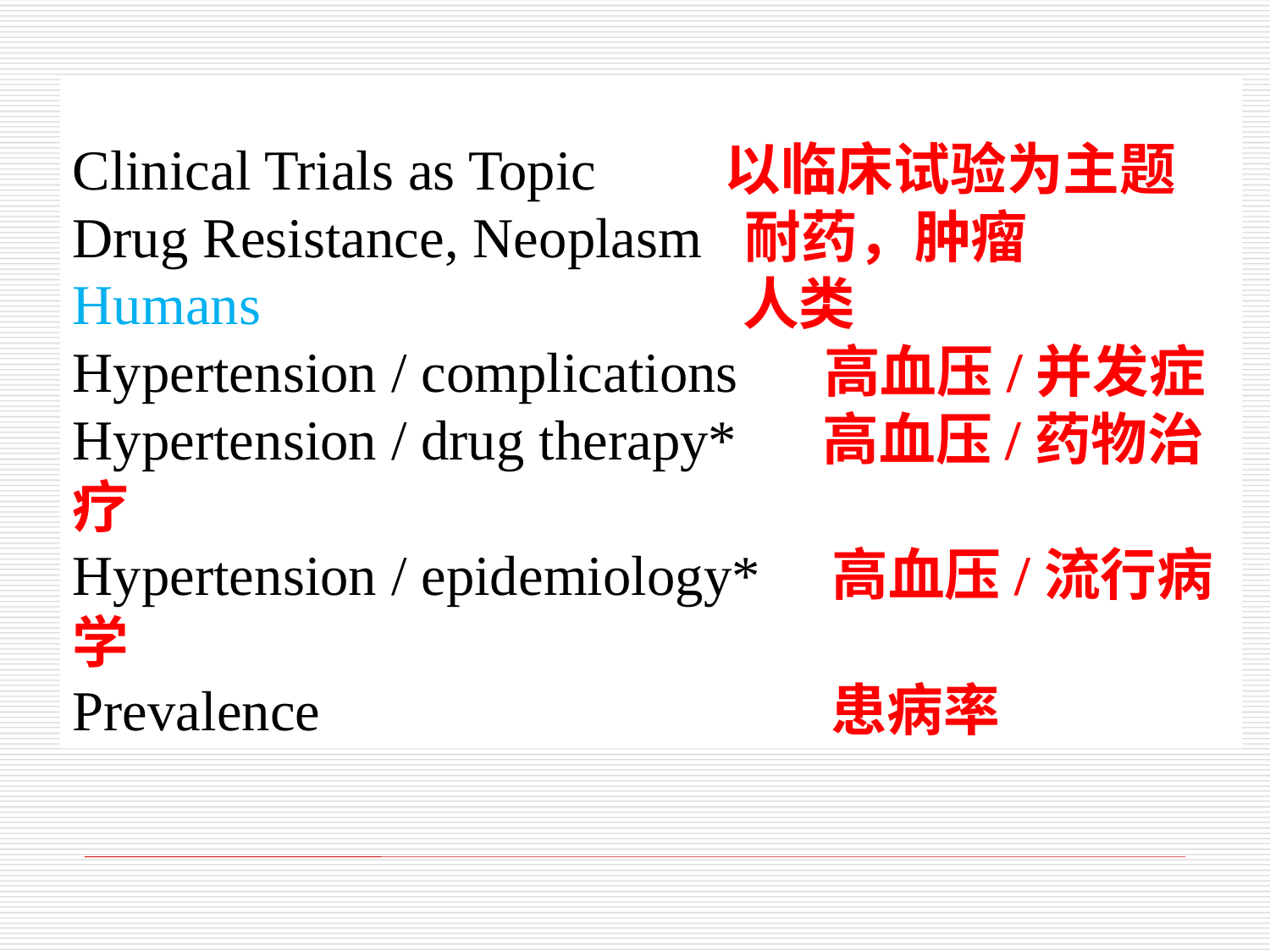

Clinical Trials as Topic        以临床试验为主题
Drug Resistance, Neoplasm  耐药，肿瘤
Humans                                 人类
Hypertension / complications     高血压/并发症
Hypertension / drug therapy*     高血压/药物治疗
Hypertension / epidemiology*    高血压/流行病学
Prevalence                                   患病率